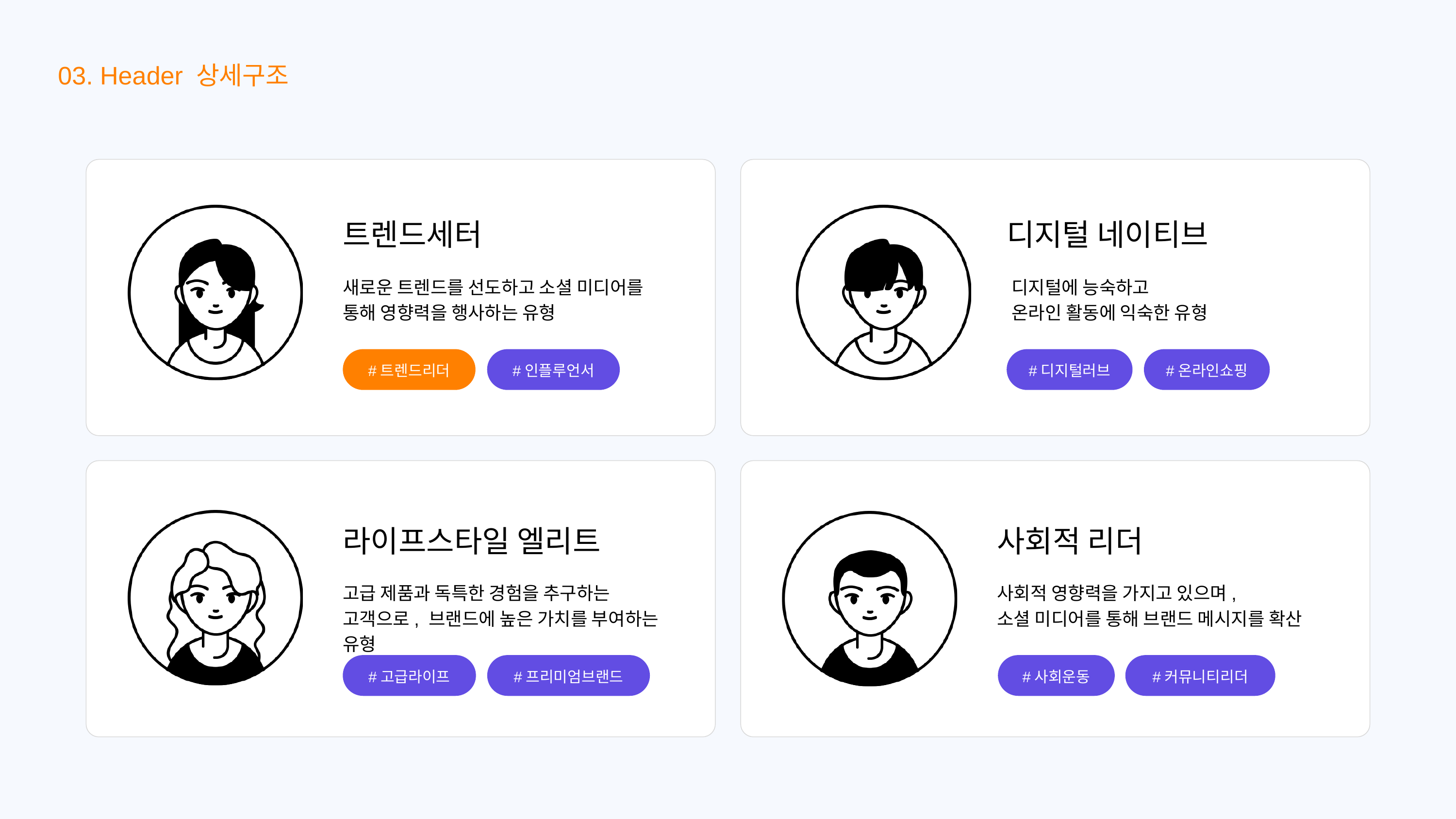

03. Header 상세구조

트렌드세터
디지털 네이티브
새로운 트렌드를 선도하고 소셜 미디어를 통해 영향력을 행사하는 유형
디지털에 능숙하고
온라인 활동에 익숙한 유형

#트렌드리더

#인플루언서

#디지털러브

#온라인쇼핑

라이프스타일 엘리트
사회적 리더
고급 제품과 독특한 경험을 추구하는 고객으로, 브랜드에 높은 가치를 부여하는 유형
사회적 영향력을 가지고 있으며,
소셜 미디어를 통해 브랜드 메시지를 확산

#고급라이프

#프리미엄브랜드

#사회운동

#커뮤니티리더